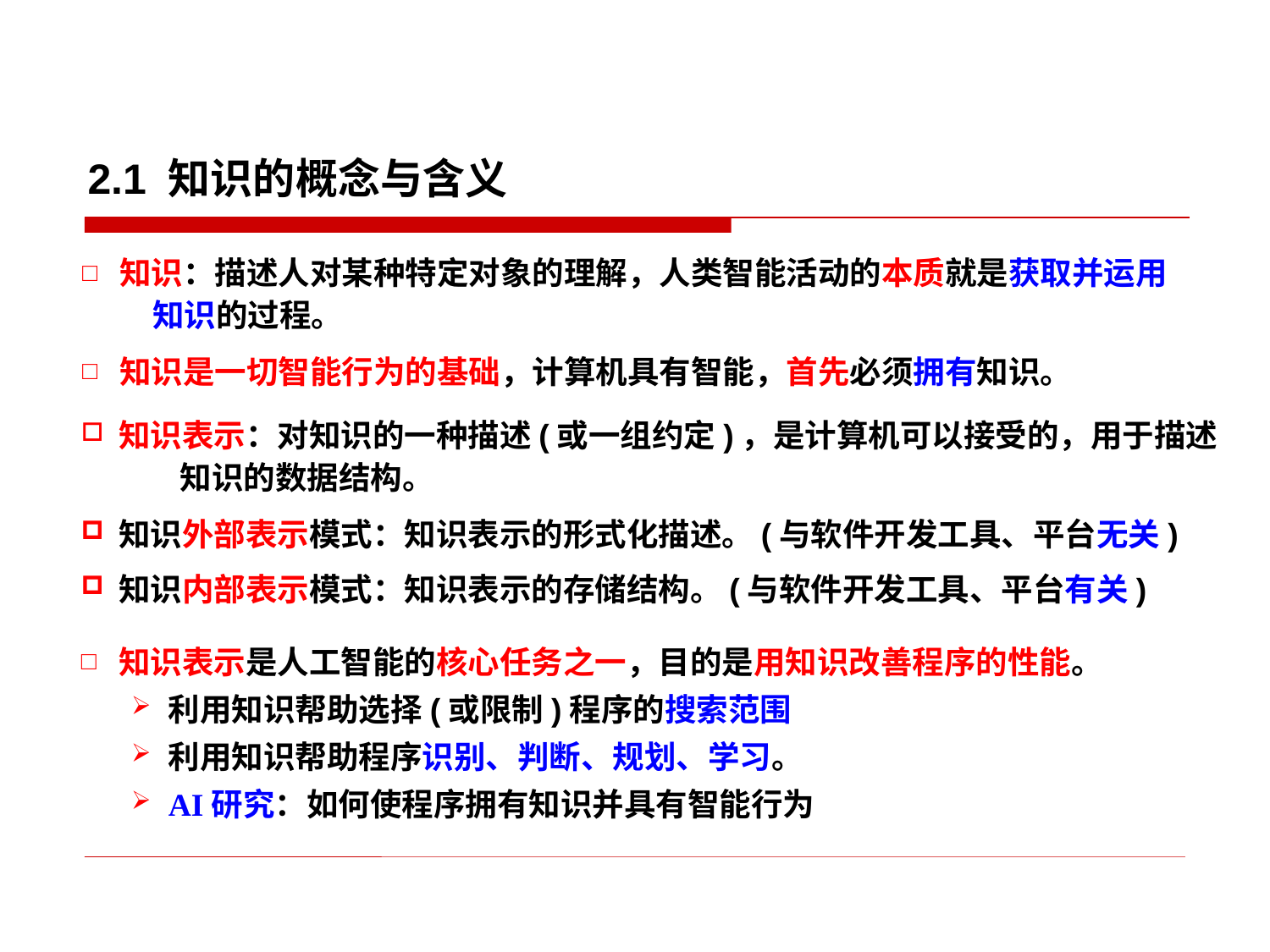

2.1 知识的概念与含义
知识：描述人对某种特定对象的理解，人类智能活动的本质就是获取并运用
        知识的过程。
知识是一切智能行为的基础，计算机具有智能，首先必须拥有知识。
知识表示：对知识的一种描述(或一组约定)，是计算机可以接受的，用于描述
            知识的数据结构。
知识外部表示模式：知识表示的形式化描述。(与软件开发工具、平台无关)
知识内部表示模式：知识表示的存储结构。(与软件开发工具、平台有关)
知识表示是人工智能的核心任务之一，目的是用知识改善程序的性能。
利用知识帮助选择(或限制)程序的搜索范围
利用知识帮助程序识别、判断、规划、学习。
AI研究：如何使程序拥有知识并具有智能行为